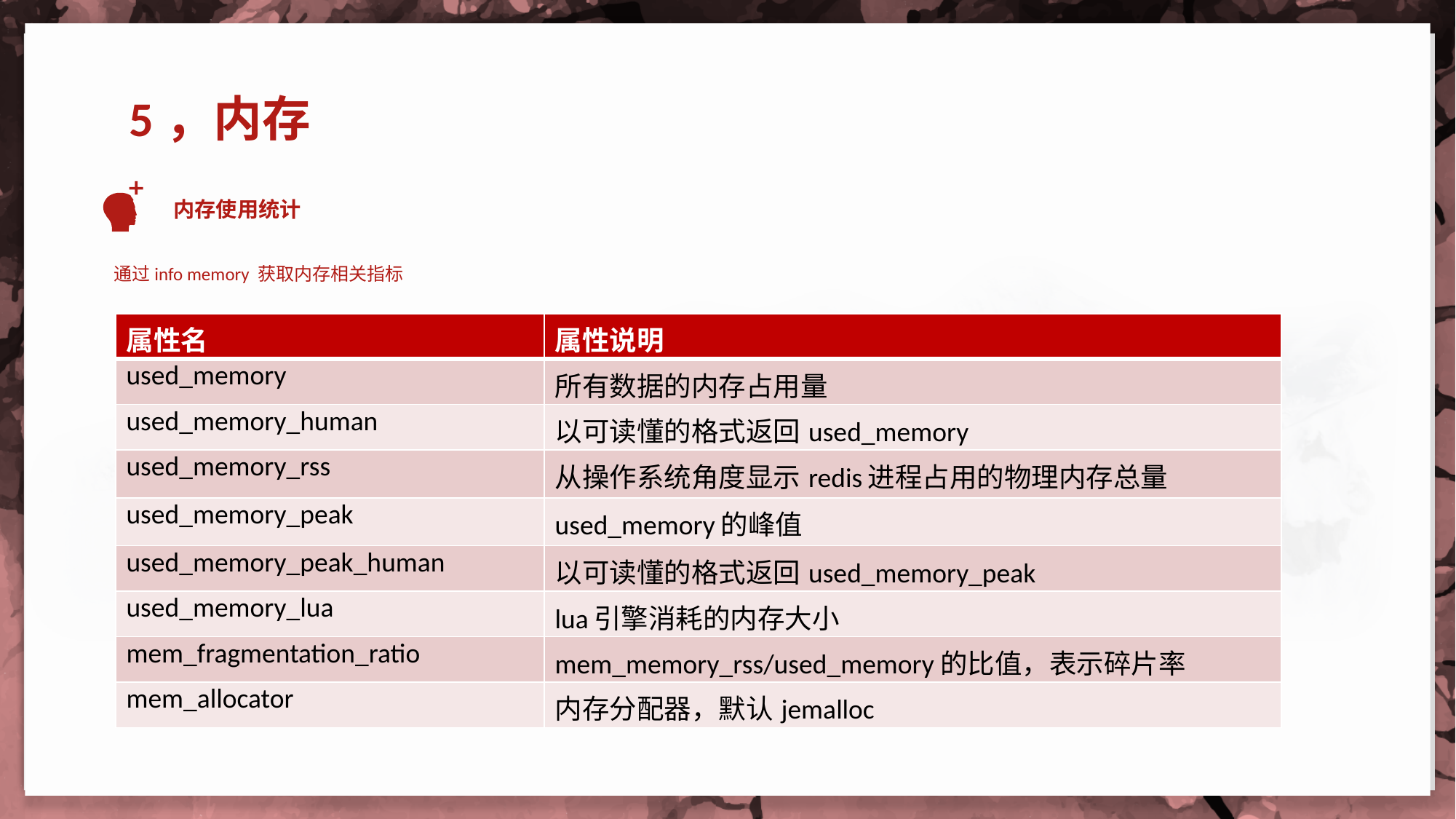

5，内存

内存使用统计

通过info memory 获取内存相关指标
| 属性名 | 属性说明 |
| --- | --- |
| used\_memory | 所有数据的内存占用量 |
| used\_memory\_human | 以可读懂的格式返回used\_memory |
| used\_memory\_rss | 从操作系统角度显示redis进程占用的物理内存总量 |
| used\_memory\_peak | used\_memory的峰值 |
| used\_memory\_peak\_human | 以可读懂的格式返回used\_memory\_peak |
| used\_memory\_lua | lua引擎消耗的内存大小 |
| mem\_fragmentation\_ratio | mem\_memory\_rss/used\_memory的比值，表示碎片率 |
| mem\_allocator | 内存分配器，默认jemalloc |